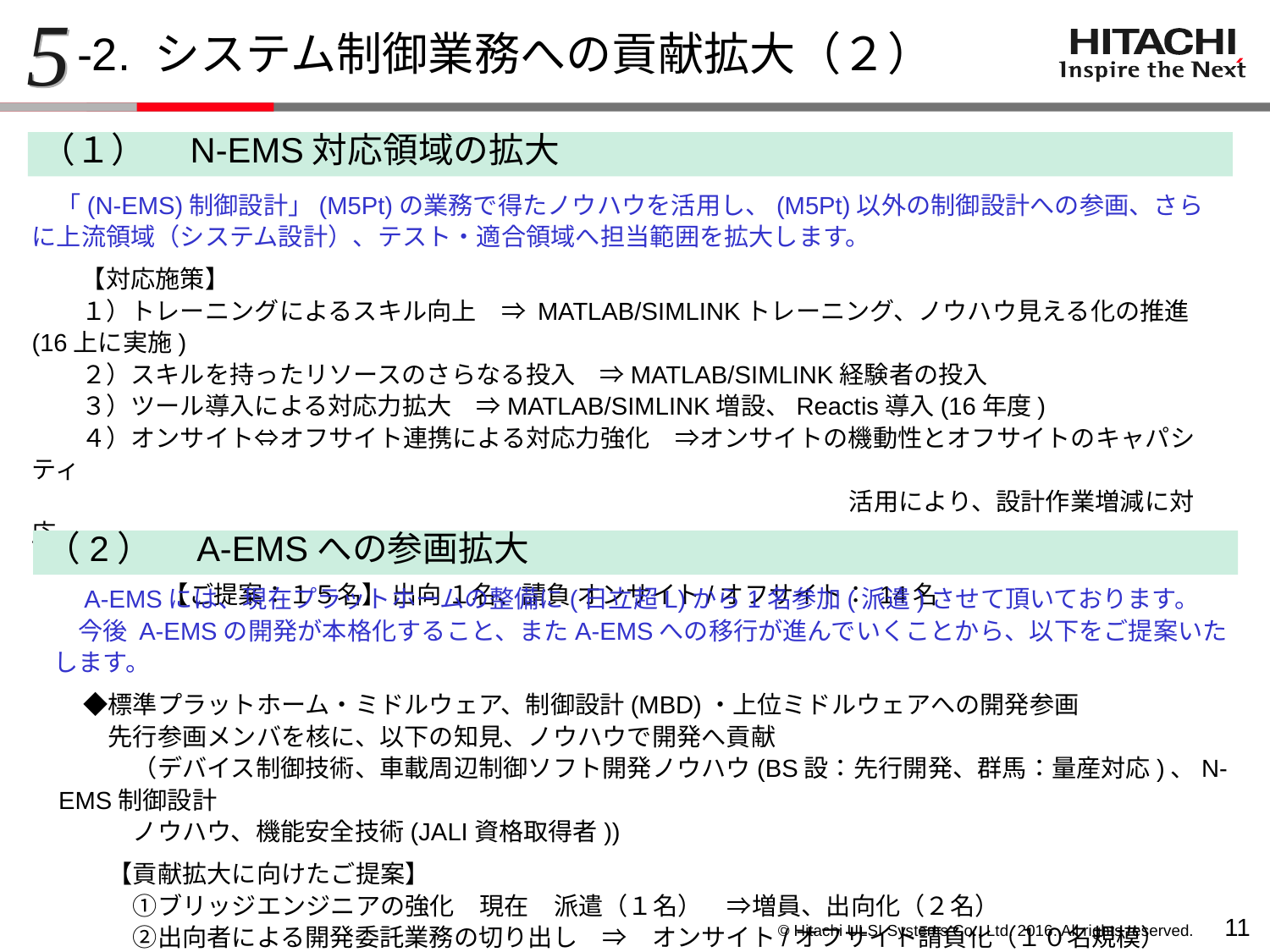

5
-2. システム制御業務への貢献拡大（２）
（１）　N-EMS対応領域の拡大
　「(N-EMS)制御設計」(M5Pt)の業務で得たノウハウを活用し、(M5Pt)以外の制御設計への参画、さらに上流領域（システム設計）、テスト・適合領域へ担当範囲を拡大します。
　　【対応施策】
　　１）トレーニングによるスキル向上　⇒ MATLAB/SIMLINKトレーニング、ノウハウ見える化の推進(16上に実施)
　　２）スキルを持ったリソースのさらなる投入　⇒MATLAB/SIMLINK経験者の投入
　　３）ツール導入による対応力拡大　⇒MATLAB/SIMLINK増設、Reactis導入(16年度)
　　４）オンサイト⇔オフサイト連携による対応力強化　⇒オンサイトの機動性とオフサイトのキャパシティ
　　　　　　　　　　　　　　　　　　　　　　　　　　　　　　　　　活用により、設計作業増減に対応
　　５）リソース　　　【現状：３名】 オンサイト：纏め1名、担当：2名
                       【ご提案：１５名】 出向 １名、請負 オンサイト/オフサイト： 14名

（2）　A-EMSへの参画拡大
　A-EMSには、現在プラットホームの整備に(日立超L)から1名参加(派遣)させて頂いております。
　今後 A-EMSの開発が本格化すること、またA-EMSへの移行が進んでいくことから、以下をご提案いたします。
　◆標準プラットホーム・ミドルウェア、制御設計(MBD)・上位ミドルウェアへの開発参画
　　先行参画メンバを核に、以下の知見、ノウハウで開発へ貢献
　　　（デバイス制御技術、車載周辺制御ソフト開発ノウハウ(BS設：先行開発、群馬：量産対応)、N-EMS制御設計
　　　ノウハウ、機能安全技術(JALI資格取得者))
　　【貢献拡大に向けたご提案】
　　　①ブリッジエンジニアの強化　現在　派遣（１名）　⇒増員、出向化（２名）
　　　②出向者による開発委託業務の切り出し　⇒　オンサイト/オフサイト請負化（１０名規模）
11